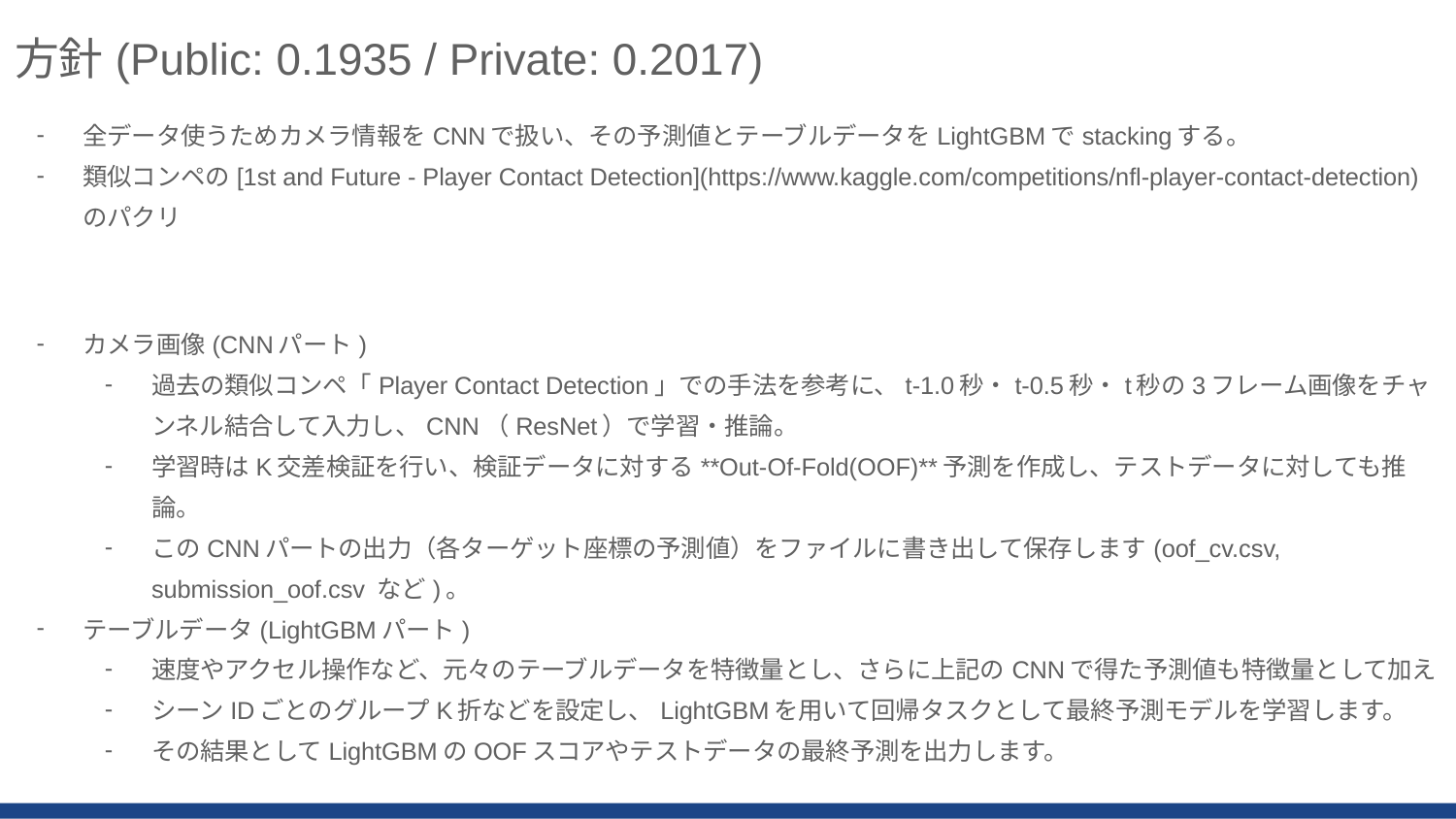

方針(Public: 0.1935 / Private: 0.2017)
全データ使うためカメラ情報をCNNで扱い、その予測値とテーブルデータをLightGBMでstackingする。
類似コンペの[1st and Future - Player Contact Detection](https://www.kaggle.com/competitions/nfl-player-contact-detection)のパクリ

カメラ画像(CNNパート)
過去の類似コンペ「Player Contact Detection」での手法を参考に、t-1.0秒・t-0.5秒・t秒の3フレーム画像をチャンネル結合して入力し、CNN（ResNet）で学習・推論。
学習時はK交差検証を行い、検証データに対する**Out-Of-Fold(OOF)**予測を作成し、テストデータに対しても推論。
このCNNパートの出力（各ターゲット座標の予測値）をファイルに書き出して保存します(oof_cv.csv, submission_oof.csv など)。
テーブルデータ(LightGBMパート)
速度やアクセル操作など、元々のテーブルデータを特徴量とし、さらに上記のCNNで得た予測値も特徴量として加え
シーンIDごとのグループK折などを設定し、LightGBMを用いて回帰タスクとして最終予測モデルを学習します。
その結果としてLightGBMのOOFスコアやテストデータの最終予測を出力します。